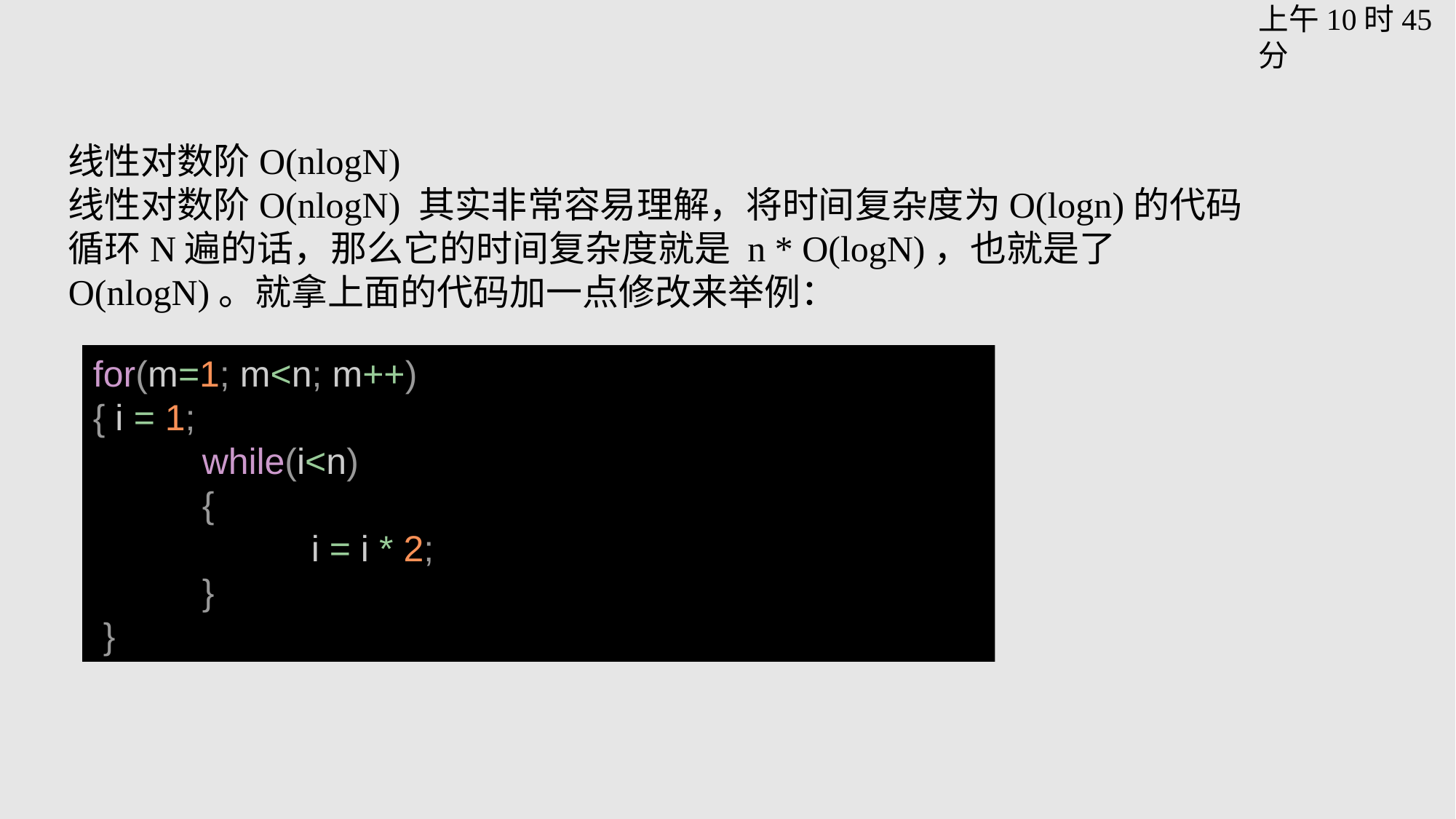

线性对数阶O(nlogN)
线性对数阶O(nlogN) 其实非常容易理解，将时间复杂度为O(logn)的代码循环N遍的话，那么它的时间复杂度就是 n * O(logN)，也就是了O(nlogN)。就拿上面的代码加一点修改来举例：

for(m=1; m<n; m++)
{ i = 1;
	while(i<n)
	{
		i = i * 2;
	}
 }